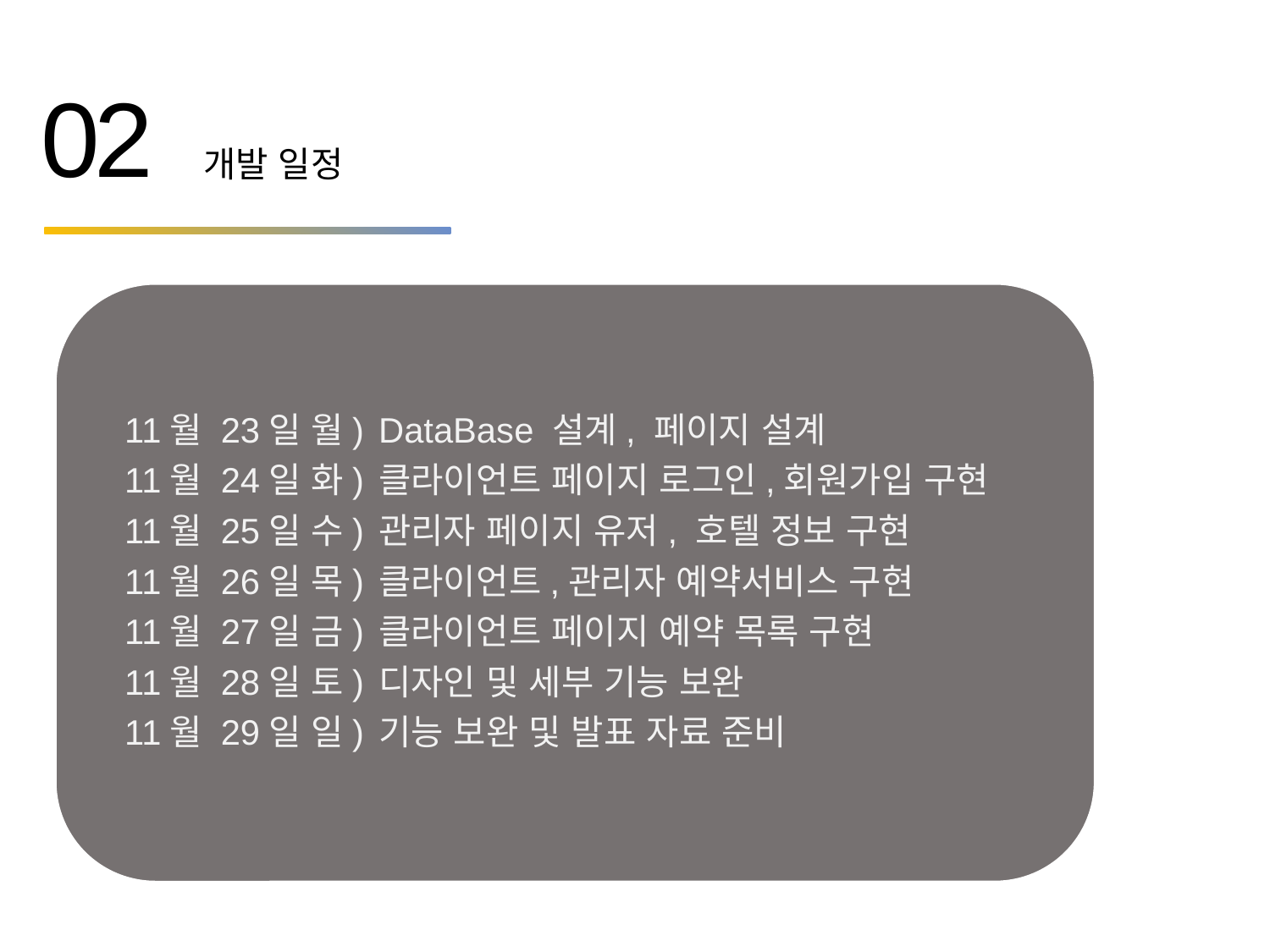

02
개발 일정

11월 23일 월)	DataBase 설계, 페이지 설계
11월 24일 화)	클라이언트 페이지 로그인,회원가입 구현
11월 25일 수)	관리자 페이지 유저, 호텔 정보 구현
11월 26일 목)	클라이언트,관리자 예약서비스 구현
11월 27일 금)	클라이언트 페이지 예약 목록 구현
11월 28일 토)	디자인 및 세부 기능 보완
11월 29일 일)	기능 보완 및 발표 자료 준비